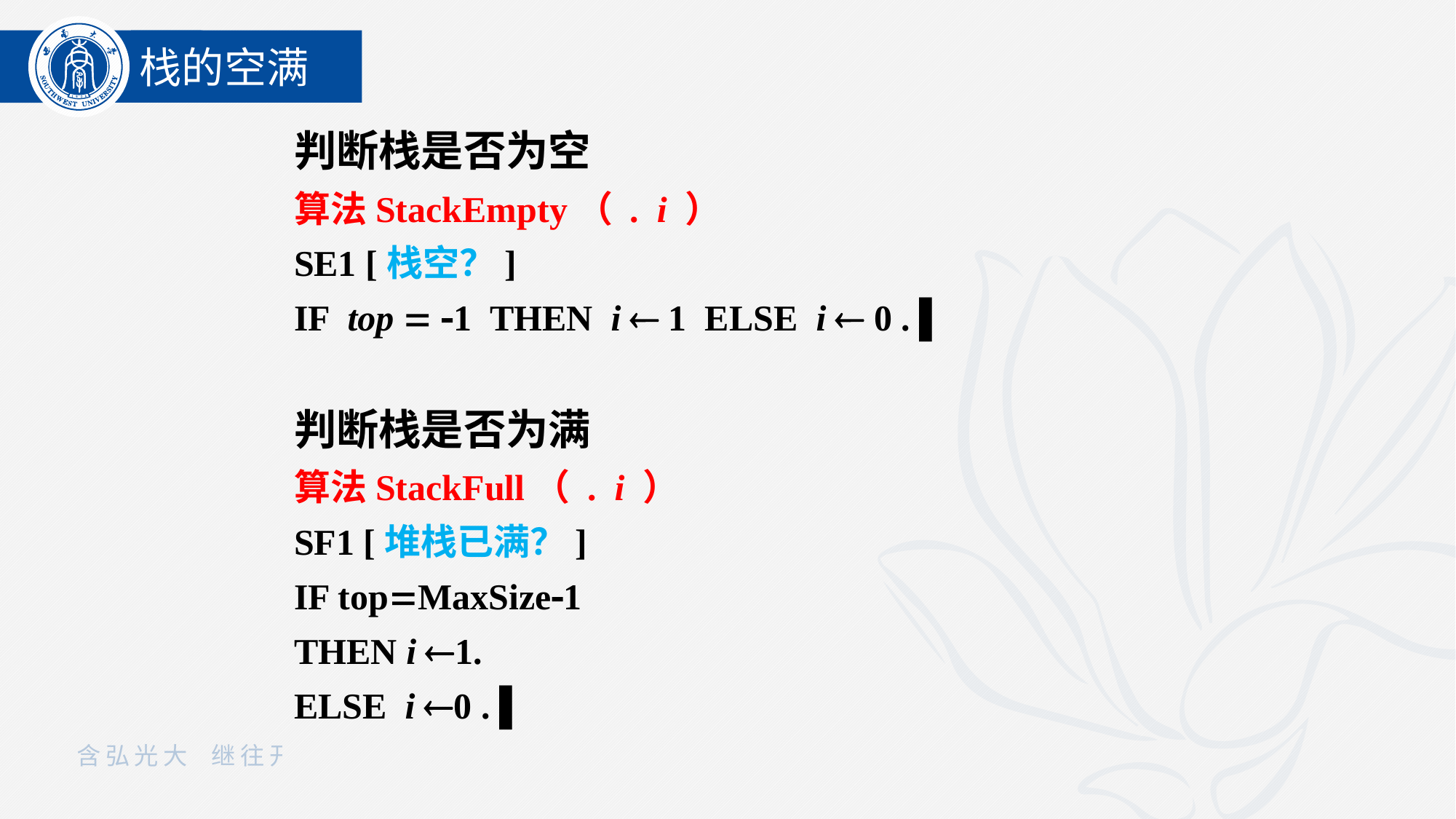

栈的空满
判断栈是否为空
算法StackEmpty（ .  i ）
SE1 [栈空？]
IF  top = −1  THEN  i ← 1  ELSE  i ← 0 . ▌

判断栈是否为满
算法StackFull（ .  i ）
SF1 [堆栈已满？]
IF top=MaxSize−1
THEN i ←1.
ELSE  i ←0 . ▌